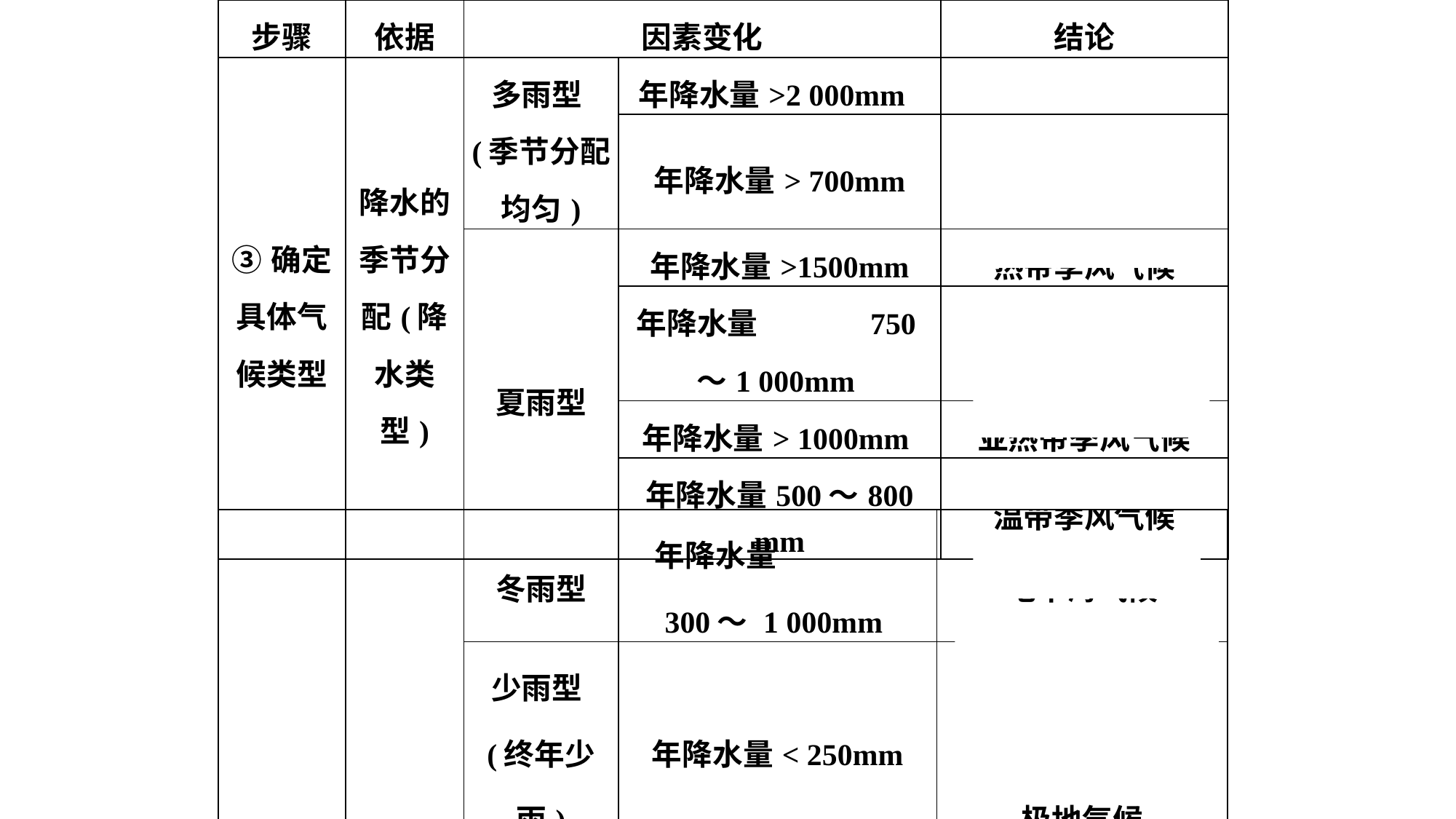

| 步骤 | 依据 | 因素变化 |  | 结论 |
| --- | --- | --- | --- | --- |
| ③确定 具体气候类型 | 降水的季节分配(降水类型) | 多雨型(季节分配均匀) | 年降水量>2 000mm | 热带雨林气候 |
|  |  |  | 年降水量> 700mm | 温带海洋性气候 |
|  |  | 夏雨型 | 年降水量>1500mm | 热带季风气候 |
|  |  |  | 年降水量 750～1 000mm | 热带草原气候 |
|  |  |  | 年降水量> 1000mm | 亚热带季风气候 |
|  |  |  | 年降水量500～800 mm | 温带季风气候 |

|  |  | 冬雨型 | 年降水量 300～ 1 000mm | 地中海气候 |
| --- | --- | --- | --- | --- |
|  |  | 少雨型(终年少雨) | 年降水量< 250mm | 热带沙漠气候、 温带大陆性气候、 极地气候 |